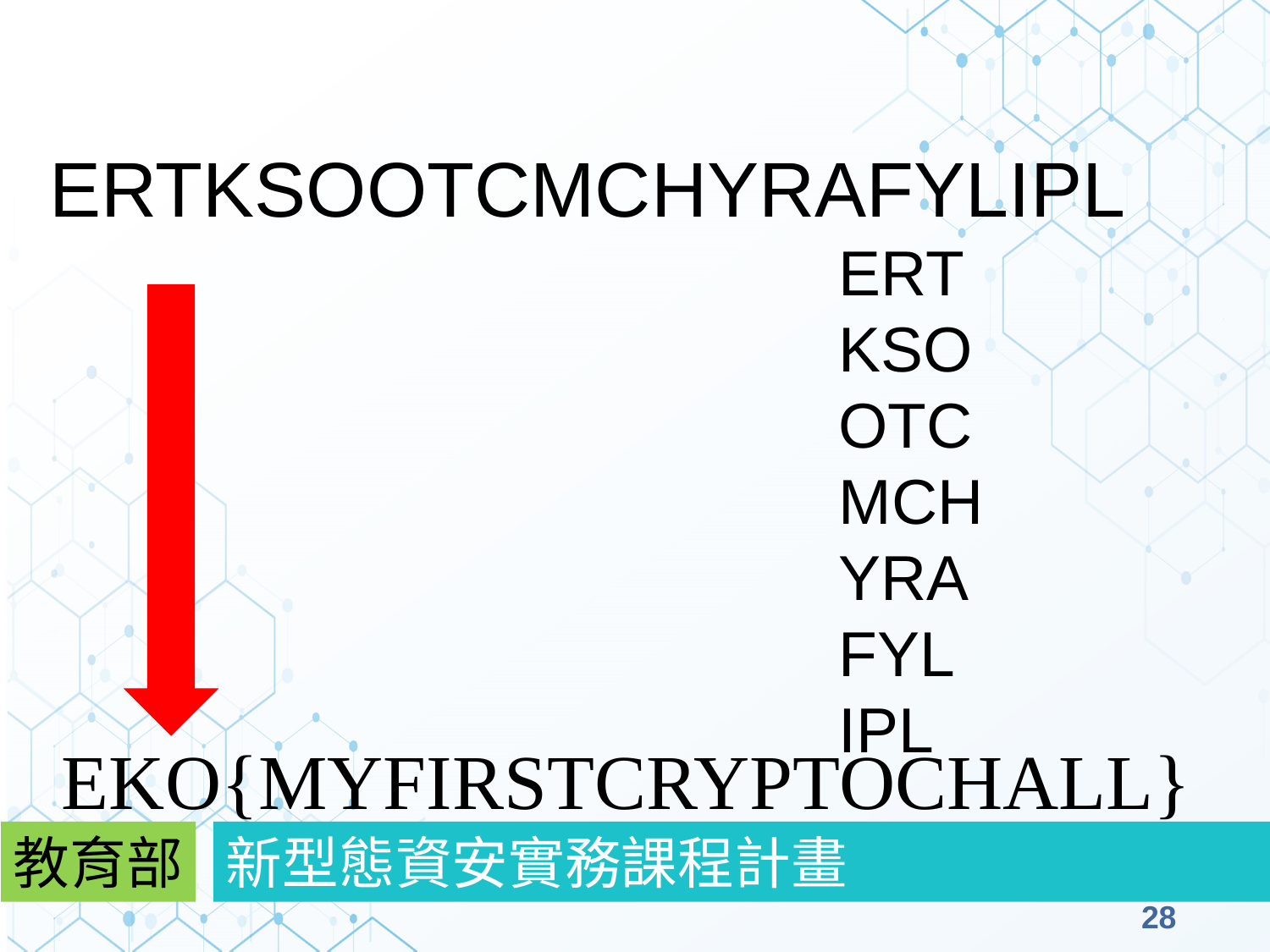

#
ERTKSOOTCMCHYRAFYLIPL
ERT
KSO
OTC
MCH
YRA
FYL
IPL

EKO{MYFIRSTCRYPTOCHALL}
教育部
新型態資安實務課程計畫